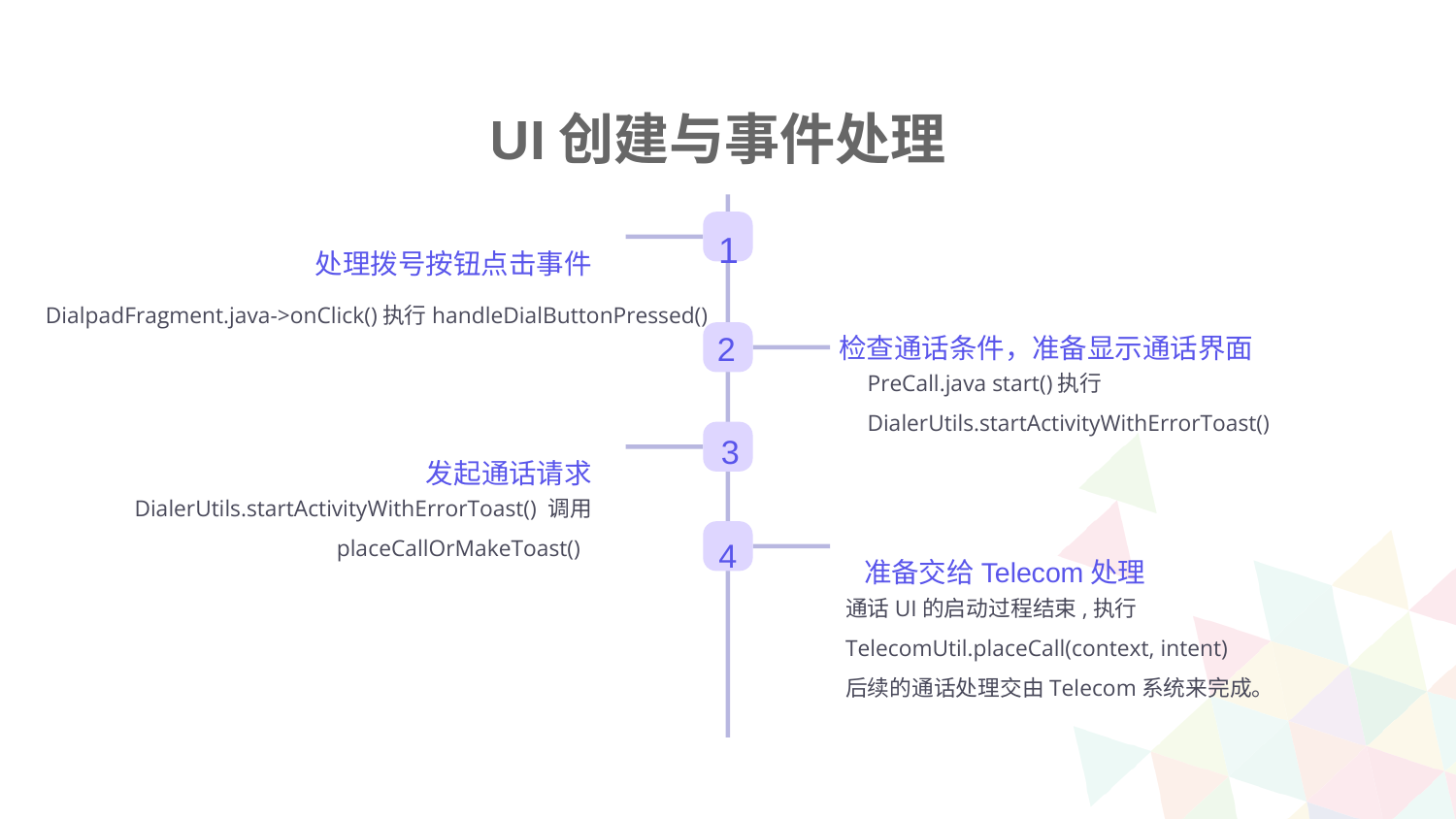

UI创建与事件处理

1

处理拨号按钮点击事件

DialpadFragment.java->onClick()执行handleDialButtonPressed()
2
检查通话条件，准备显示通话界面

PreCall.java start()执行DialerUtils.startActivityWithErrorToast()
3

发起通话请求

DialerUtils.startActivityWithErrorToast() 调用 placeCallOrMakeToast()
4

准备交给Telecom处理

通话UI的启动过程结束,执行TelecomUtil.placeCall(context, intent)
后续的通话处理交由Telecom系统来完成。